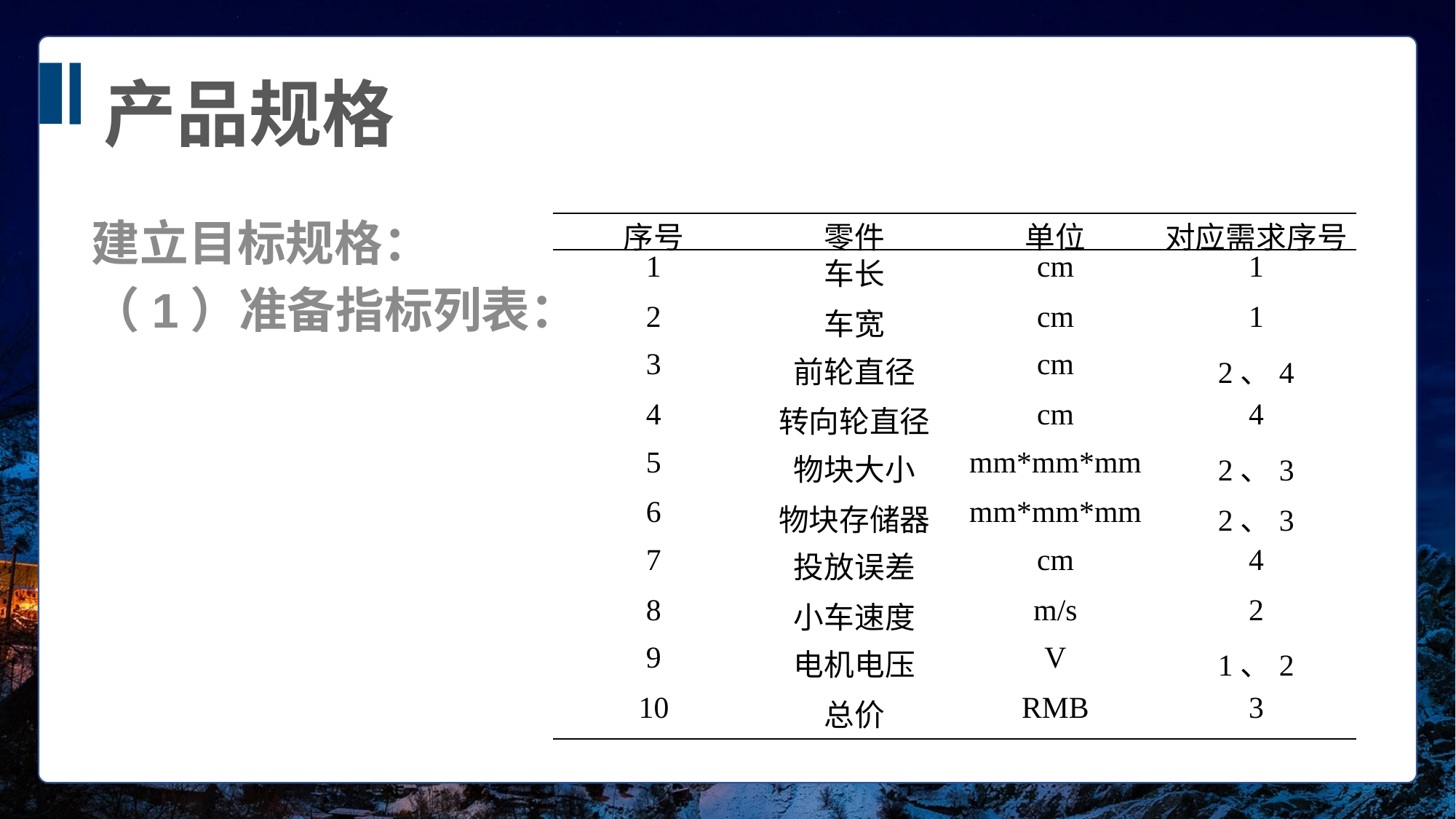

产品规格
建立目标规格：
（1）准备指标列表：

| 序号 | 零件 | 单位 | 对应需求序号 |
| --- | --- | --- | --- |
| 1 | 车长 | cm | 1 |
| 2 | 车宽 | cm | 1 |
| 3 | 前轮直径 | cm | 2、4 |
| 4 | 转向轮直径 | cm | 4 |
| 5 | 物块大小 | mm\*mm\*mm | 2、3 |
| 6 | 物块存储器 | mm\*mm\*mm | 2、3 |
| 7 | 投放误差 | cm | 4 |
| 8 | 小车速度 | m/s | 2 |
| 9 | 电机电压 | V | 1、2 |
| 10 | 总价 | RMB | 3 |